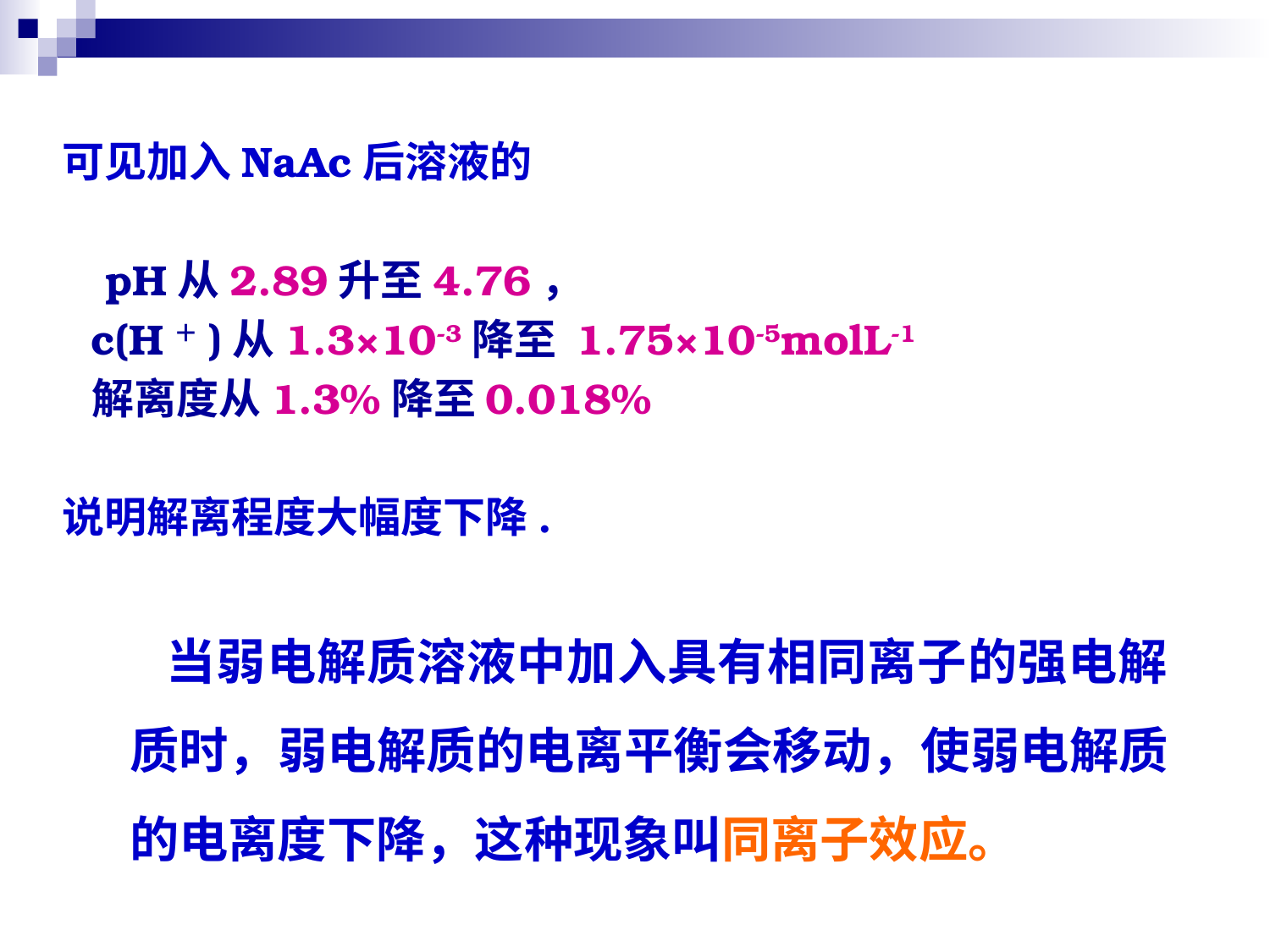

可见加入NaAc后溶液的

   pH从2.89升至4.76，
  c(H＋)从1.3×10-3降至 1.75×10-5molL-1
  解离度从1.3%降至0.018%

说明解离程度大幅度下降.
      当弱电解质溶液中加入具有相同离子的强电解质时，弱电解质的电离平衡会移动，使弱电解质的电离度下降，这种现象叫同离子效应。